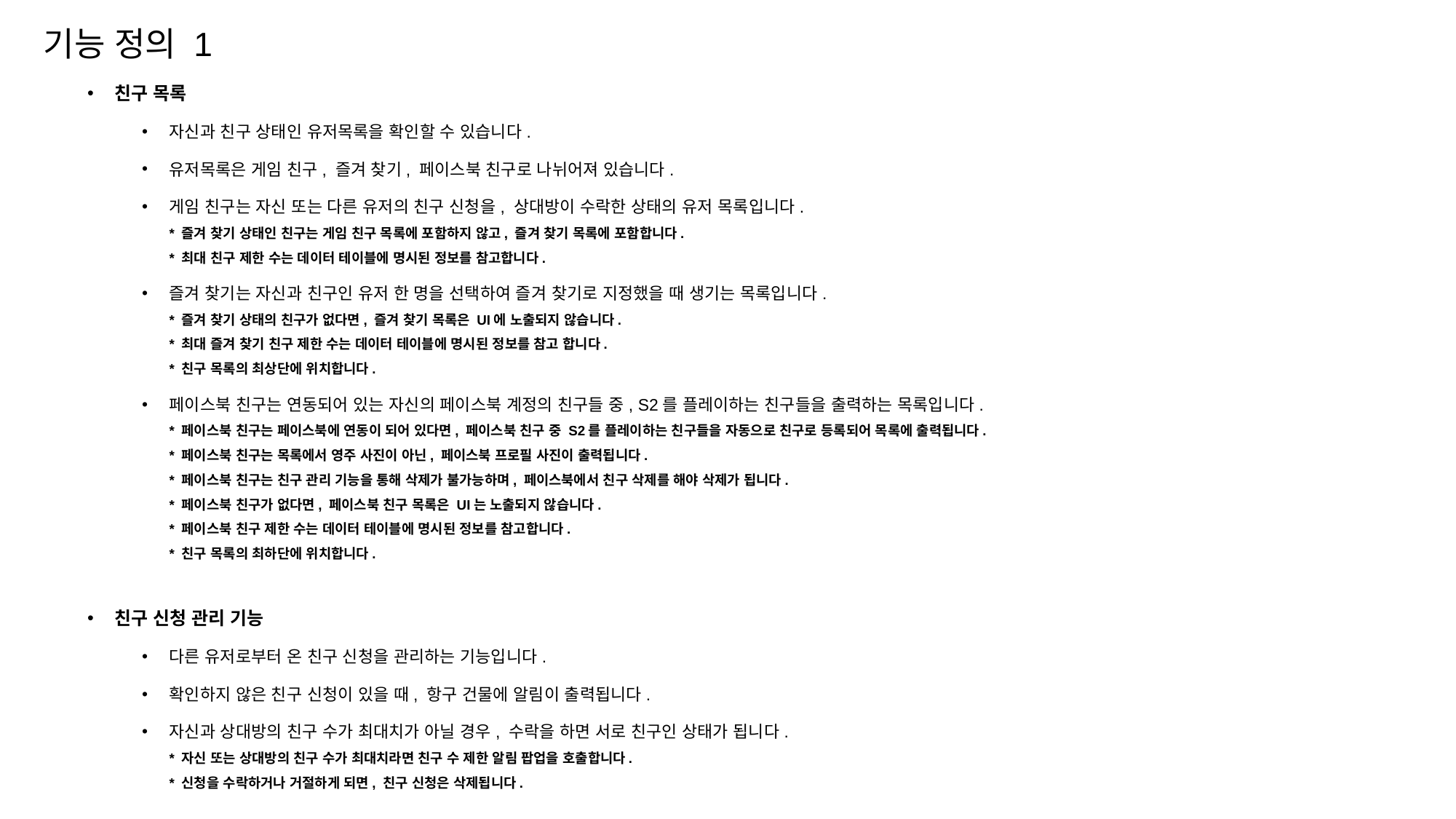

기능 정의 1
친구 목록
자신과 친구 상태인 유저목록을 확인할 수 있습니다.
유저목록은 게임 친구, 즐겨 찾기, 페이스북 친구로 나뉘어져 있습니다.
게임 친구는 자신 또는 다른 유저의 친구 신청을, 상대방이 수락한 상태의 유저 목록입니다.
* 즐겨 찾기 상태인 친구는 게임 친구 목록에 포함하지 않고, 즐겨 찾기 목록에 포함합니다.
* 최대 친구 제한 수는 데이터 테이블에 명시된 정보를 참고합니다.
즐겨 찾기는 자신과 친구인 유저 한 명을 선택하여 즐겨 찾기로 지정했을 때 생기는 목록입니다.
* 즐겨 찾기 상태의 친구가 없다면, 즐겨 찾기 목록은 UI에 노출되지 않습니다.
* 최대 즐겨 찾기 친구 제한 수는 데이터 테이블에 명시된 정보를 참고 합니다.
* 친구 목록의 최상단에 위치합니다.
페이스북 친구는 연동되어 있는 자신의 페이스북 계정의 친구들 중, S2를 플레이하는 친구들을 출력하는 목록입니다.
* 페이스북 친구는 페이스북에 연동이 되어 있다면, 페이스북 친구 중 S2를 플레이하는 친구들을 자동으로 친구로 등록되어 목록에 출력됩니다.
* 페이스북 친구는 목록에서 영주 사진이 아닌, 페이스북 프로필 사진이 출력됩니다.
* 페이스북 친구는 친구 관리 기능을 통해 삭제가 불가능하며, 페이스북에서 친구 삭제를 해야 삭제가 됩니다.
* 페이스북 친구가 없다면, 페이스북 친구 목록은 UI는 노출되지 않습니다.
* 페이스북 친구 제한 수는 데이터 테이블에 명시된 정보를 참고합니다.
* 친구 목록의 최하단에 위치합니다.

친구 신청 관리 기능
다른 유저로부터 온 친구 신청을 관리하는 기능입니다.
확인하지 않은 친구 신청이 있을 때, 항구 건물에 알림이 출력됩니다.
자신과 상대방의 친구 수가 최대치가 아닐 경우, 수락을 하면 서로 친구인 상태가 됩니다.
* 자신 또는 상대방의 친구 수가 최대치라면 친구 수 제한 알림 팝업을 호출합니다.
* 신청을 수락하거나 거절하게 되면, 친구 신청은 삭제됩니다.